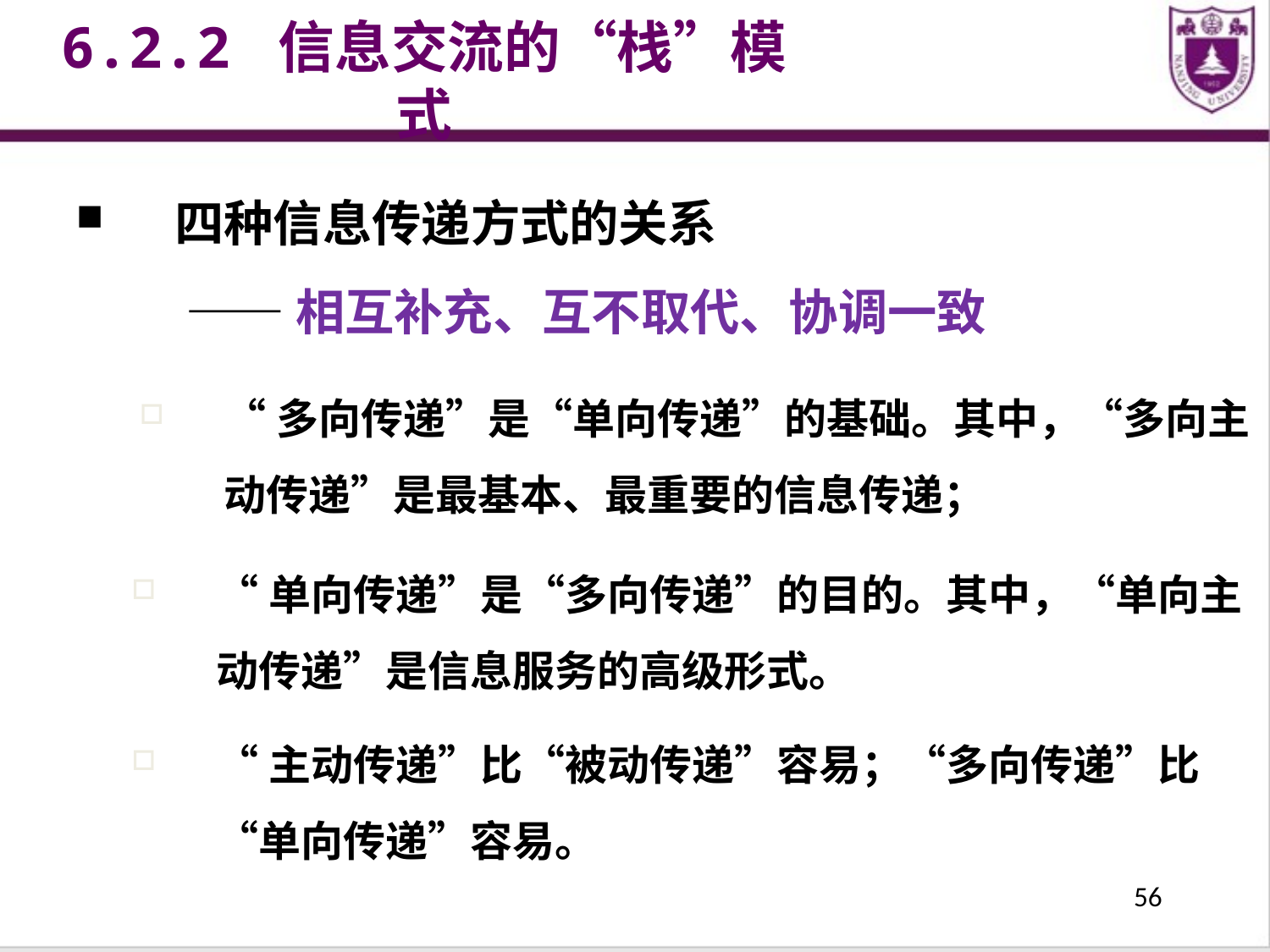

6.2.2 信息交流的“栈”模式
四种信息传递方式的关系
 —— 相互补充、互不取代、协调一致
“多向传递”是“单向传递”的基础。其中，“多向主动传递”是最基本、最重要的信息传递；
“单向传递”是“多向传递”的目的。其中，“单向主动传递”是信息服务的高级形式。
“主动传递”比“被动传递”容易；“多向传递”比“单向传递”容易。
56